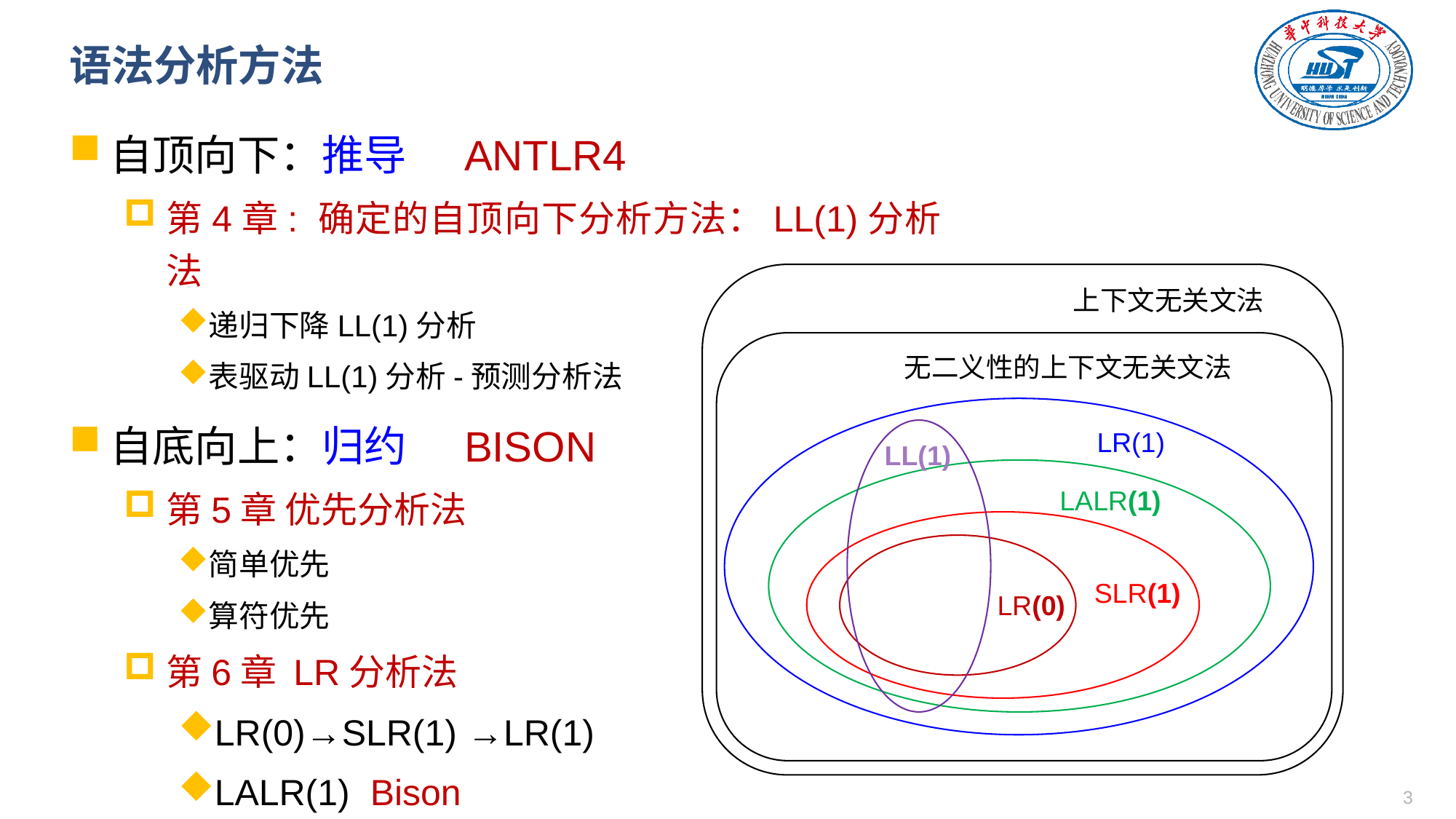

# 语法分析方法
自顶向下：推导     ANTLR4
第4章: 确定的自顶向下分析方法：LL(1)分析法
递归下降LL(1)分析
表驱动LL(1)分析-预测分析法
自底向上：归约     BISON
第5章 优先分析法
简单优先
算符优先
第6章 LR分析法
LR(0)→SLR(1) →LR(1)
LALR(1)  Bison

上下文无关文法

无二义性的上下文无关文法

LR(1)

LL(1)

LALR(1)

SLR(1)
LR(0)
3